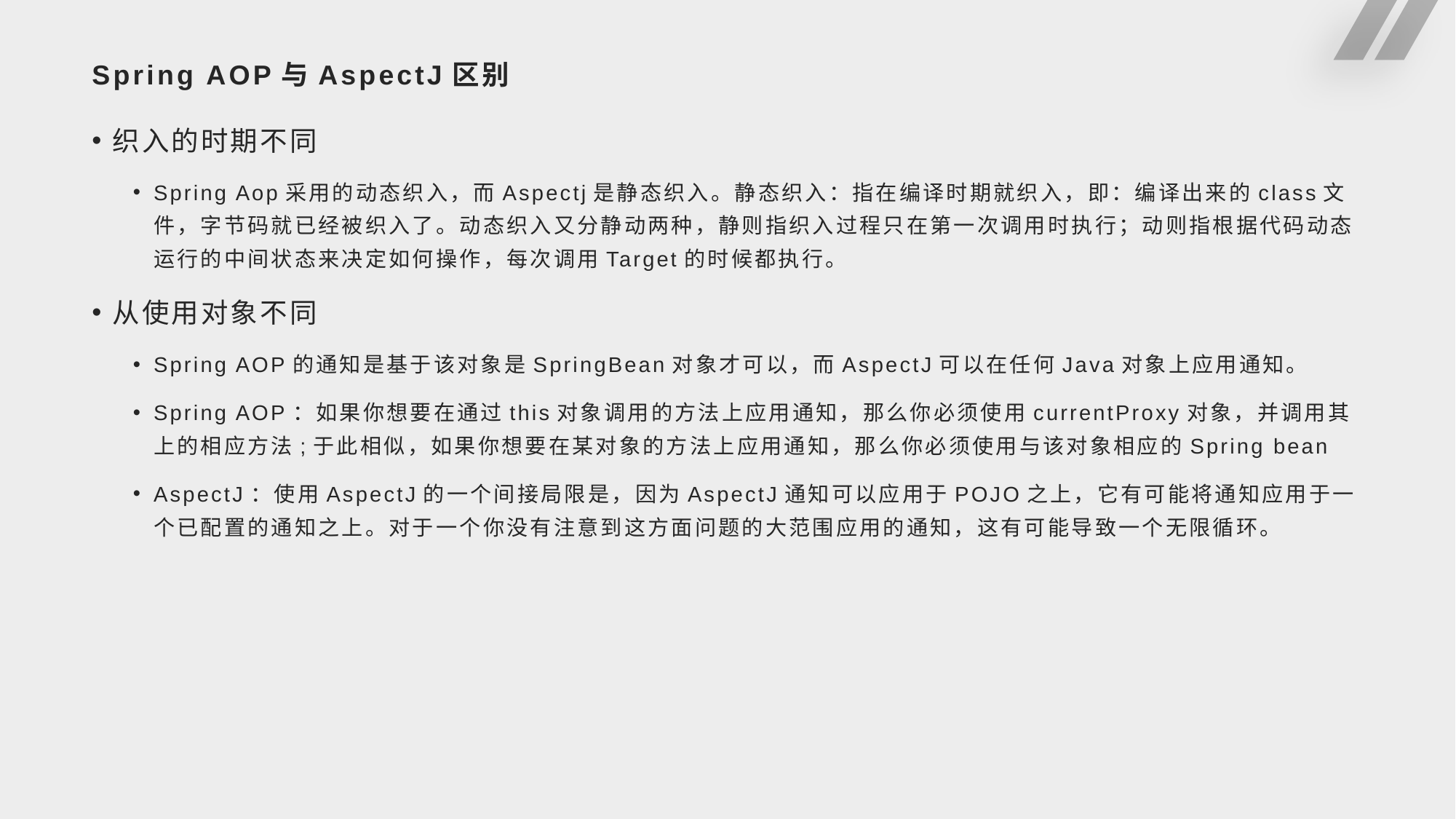

# Spring AOP与AspectJ区别
织入的时期不同
Spring Aop采用的动态织入，而Aspectj是静态织入。静态织入：指在编译时期就织入，即：编译出来的class文件，字节码就已经被织入了。动态织入又分静动两种，静则指织入过程只在第一次调用时执行；动则指根据代码动态运行的中间状态来决定如何操作，每次调用Target的时候都执行。
从使用对象不同
Spring AOP的通知是基于该对象是SpringBean对象才可以，而AspectJ可以在任何Java对象上应用通知。
Spring AOP：如果你想要在通过this对象调用的方法上应用通知，那么你必须使用currentProxy对象，并调用其上的相应方法;于此相似，如果你想要在某对象的方法上应用通知，那么你必须使用与该对象相应的Spring bean
AspectJ：使用AspectJ的一个间接局限是，因为AspectJ通知可以应用于POJO之上，它有可能将通知应用于一个已配置的通知之上。对于一个你没有注意到这方面问题的大范围应用的通知，这有可能导致一个无限循环。